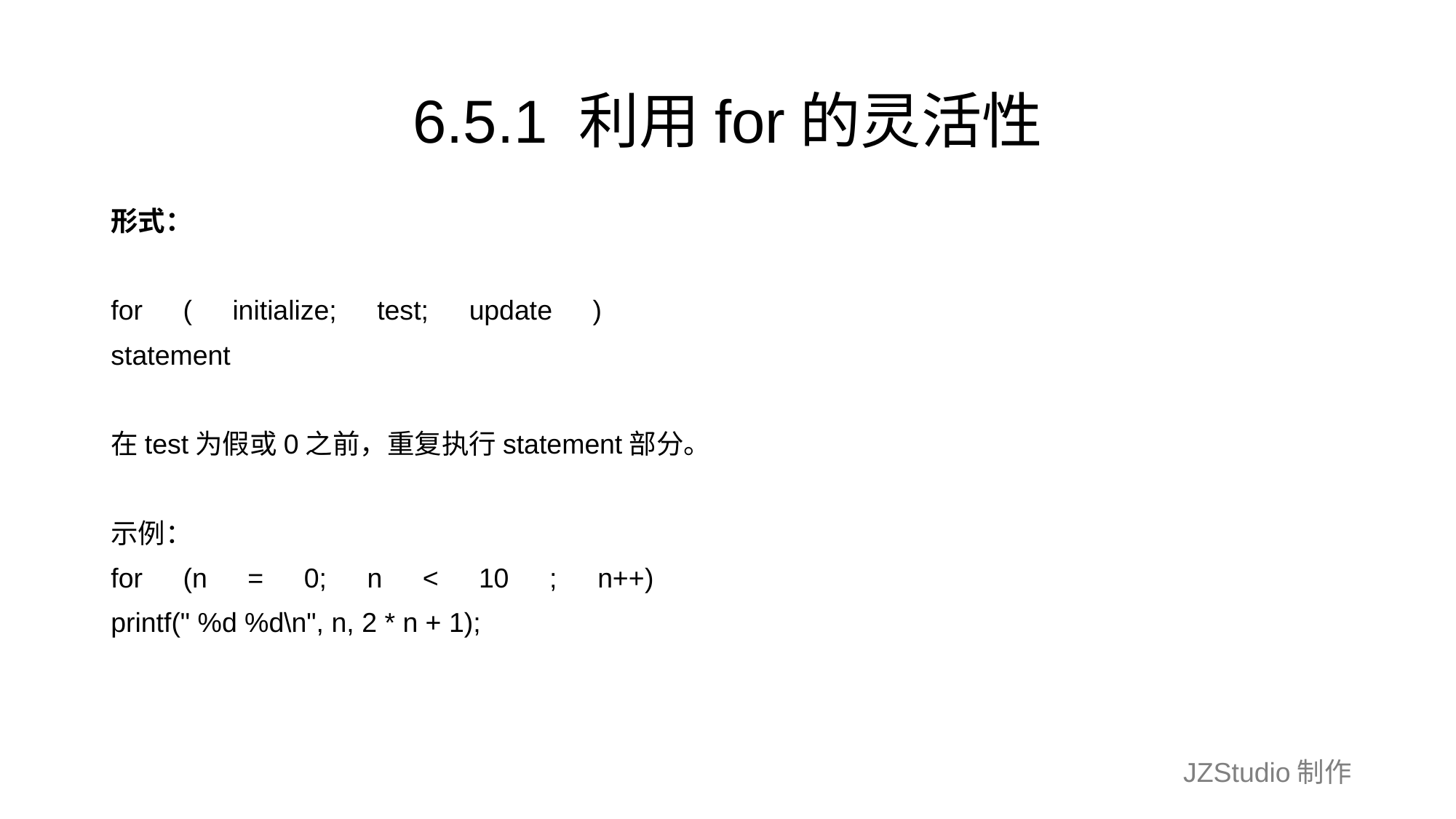

# 6.5.1 利用for的灵活性
形式：

for　(　initialize;　test;　update　)
statement

在test为假或0之前，重复执行statement部分。

示例：
for　(n　=　0;　n　<　10　;　n++)
printf(" %d %d\n", n, 2 * n + 1);